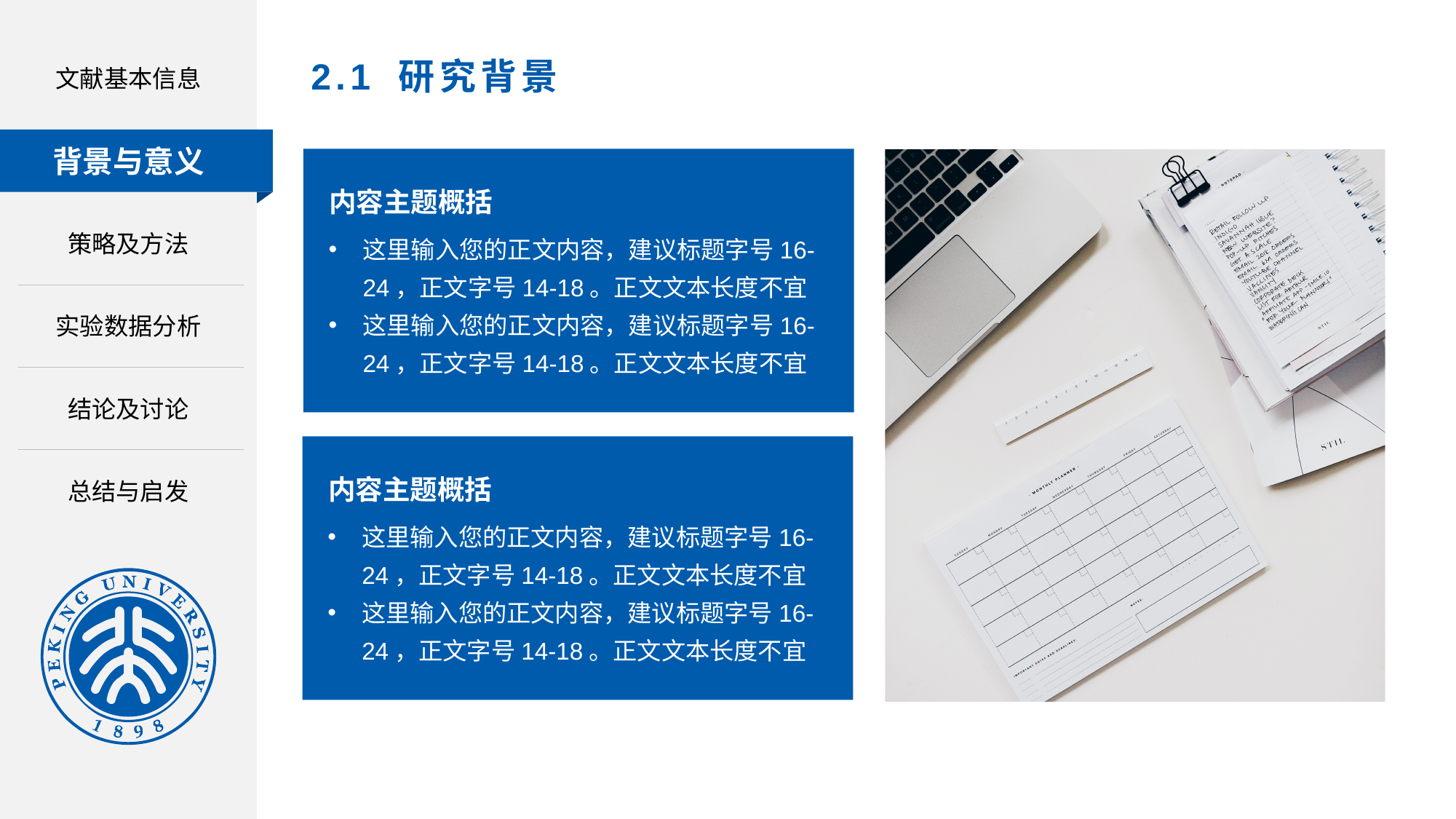

文献基本信息
# 2.1 研究背景

背景与意义

内容主题概括
这里输入您的正文内容，建议标题字号16-24，正文字号14-18。正文文本长度不宜
这里输入您的正文内容，建议标题字号16-24，正文字号14-18。正文文本长度不宜

内容主题概括
这里输入您的正文内容，建议标题字号16-24，正文字号14-18。正文文本长度不宜
这里输入您的正文内容，建议标题字号16-24，正文字号14-18。正文文本长度不宜
策略及方法
实验数据分析
结论及讨论
总结与启发